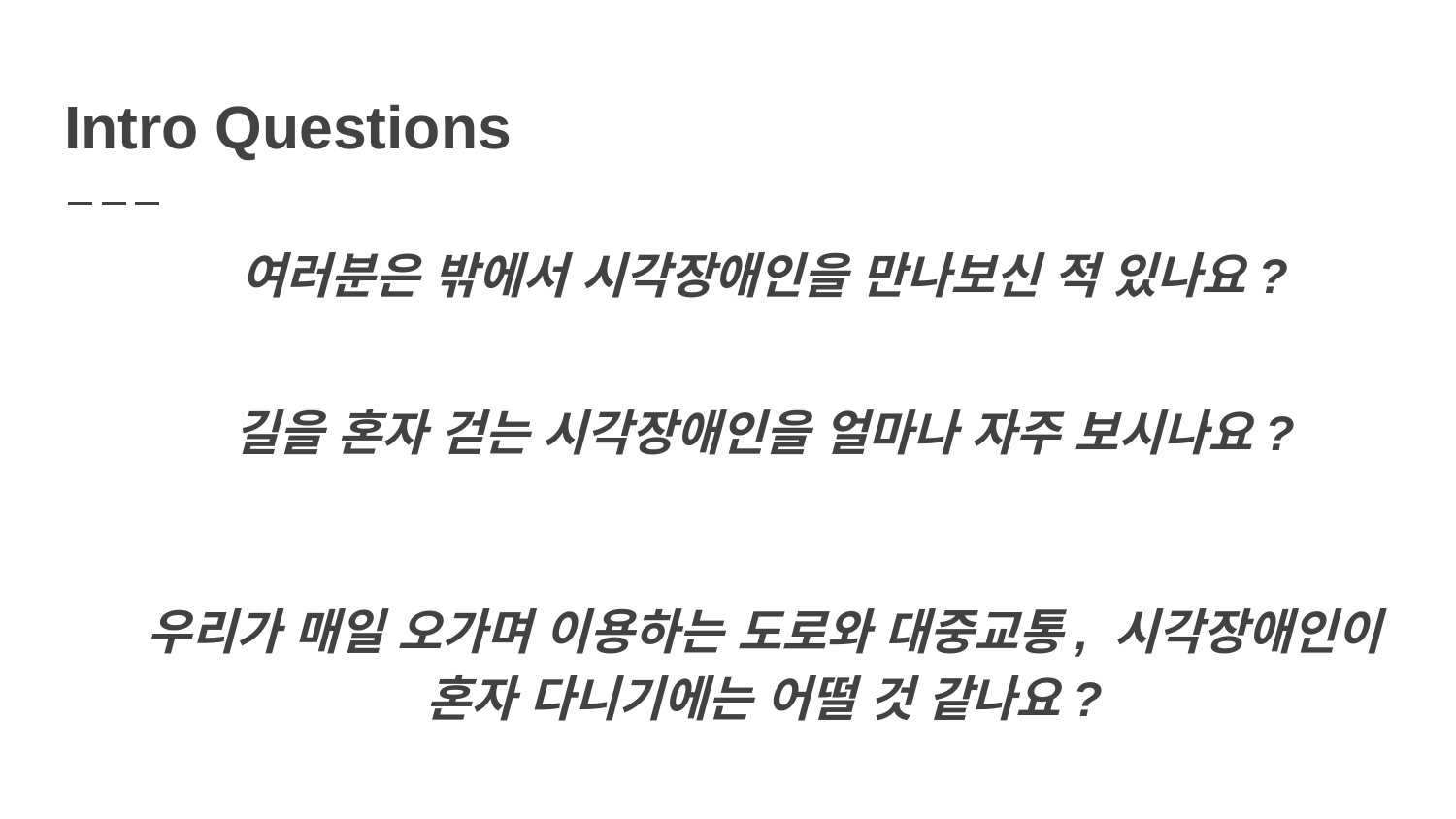

# Intro Questions
여러분은 밖에서 시각장애인을 만나보신 적 있나요?
길을 혼자 걷는 시각장애인을 얼마나 자주 보시나요?

우리가 매일 오가며 이용하는 도로와 대중교통, 시각장애인이 혼자 다니기에는 어떨 것 같나요?